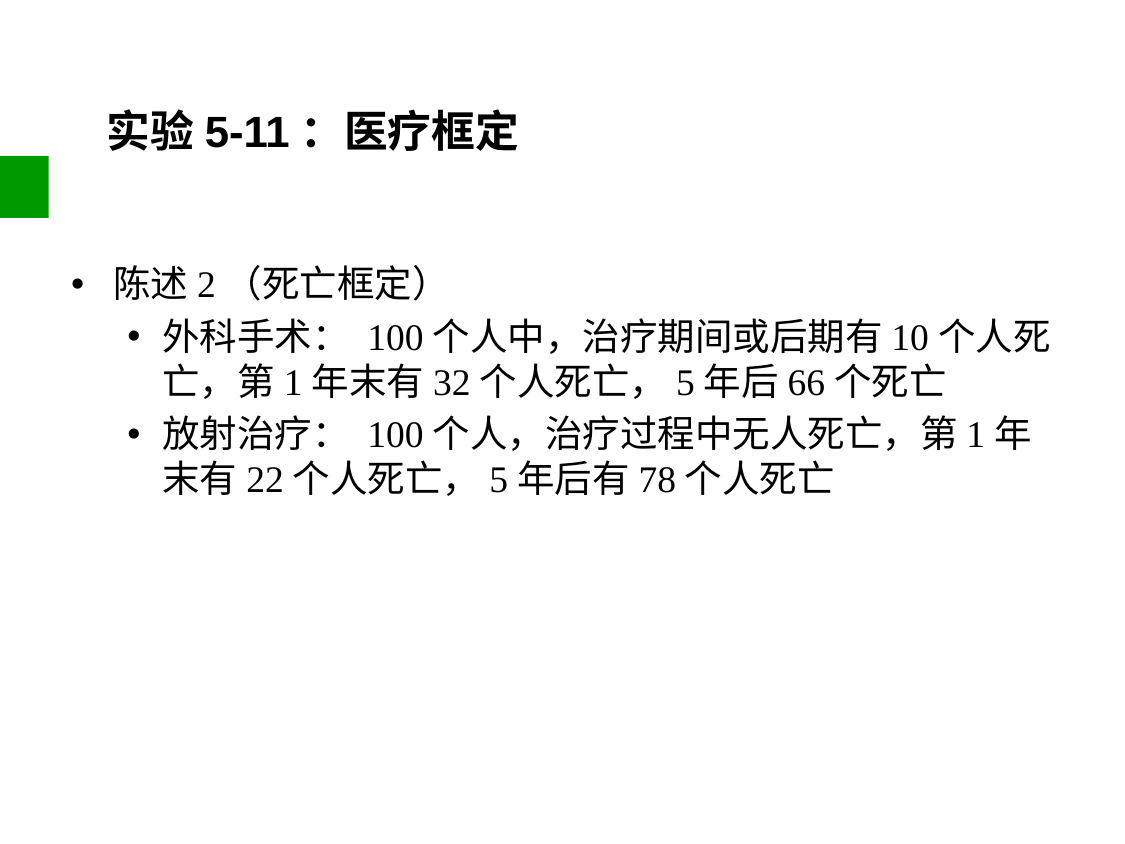

# 实验5-11：医疗框定

陈述2（死亡框定）
外科手术： 100个人中，治疗期间或后期有10个人死亡，第1年末有32个人死亡，5年后66个死亡
放射治疗： 100个人，治疗过程中无人死亡，第1年末有22个人死亡，5年后有78个人死亡

66